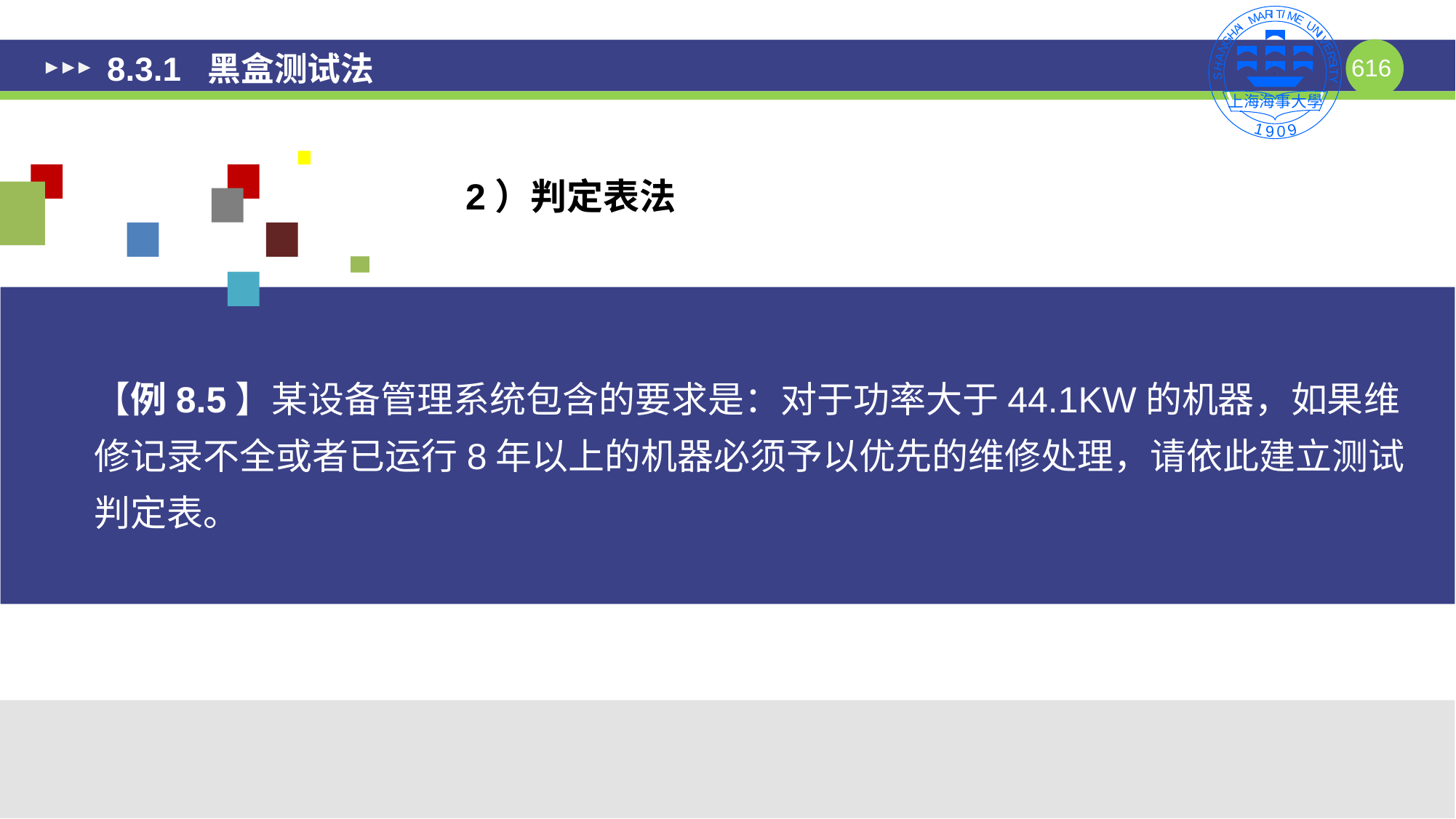

# 8.3.1  黑盒测试法

2）判定表法

【例8.5】某设备管理系统包含的要求是：对于功率大于44.1KW的机器，如果维修记录不全或者已运行8年以上的机器必须予以优先的维修处理，请依此建立测试判定表。

616